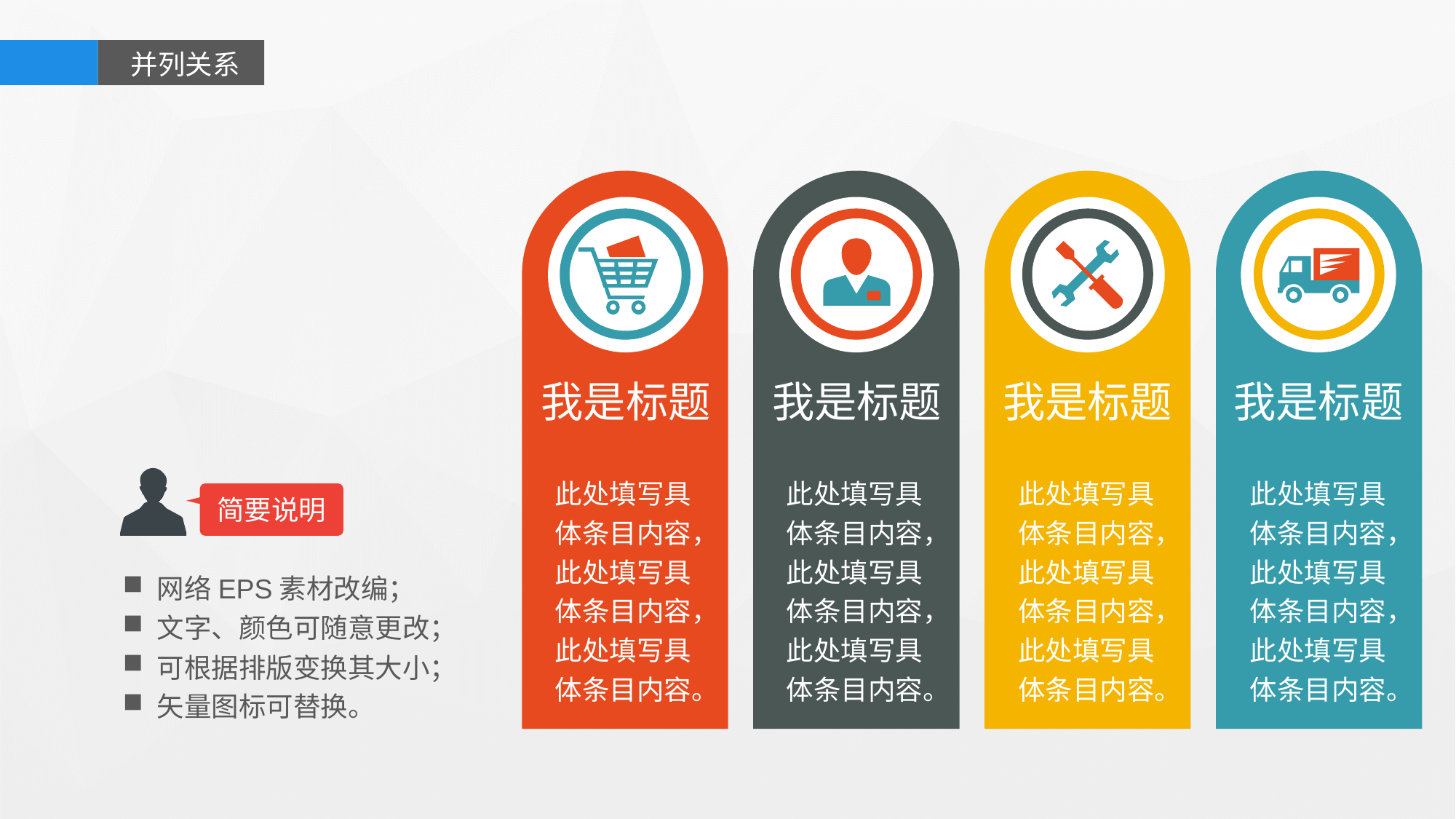

并列关系

我是标题
我是标题
我是标题
我是标题

此处填写具体条目内容，此处填写具体条目内容，此处填写具体条目内容。
此处填写具体条目内容，此处填写具体条目内容，此处填写具体条目内容。
此处填写具体条目内容，此处填写具体条目内容，此处填写具体条目内容。
此处填写具体条目内容，此处填写具体条目内容，此处填写具体条目内容。
简要说明

网络EPS素材改编；
文字、颜色可随意更改；
可根据排版变换其大小；
矢量图标可替换。